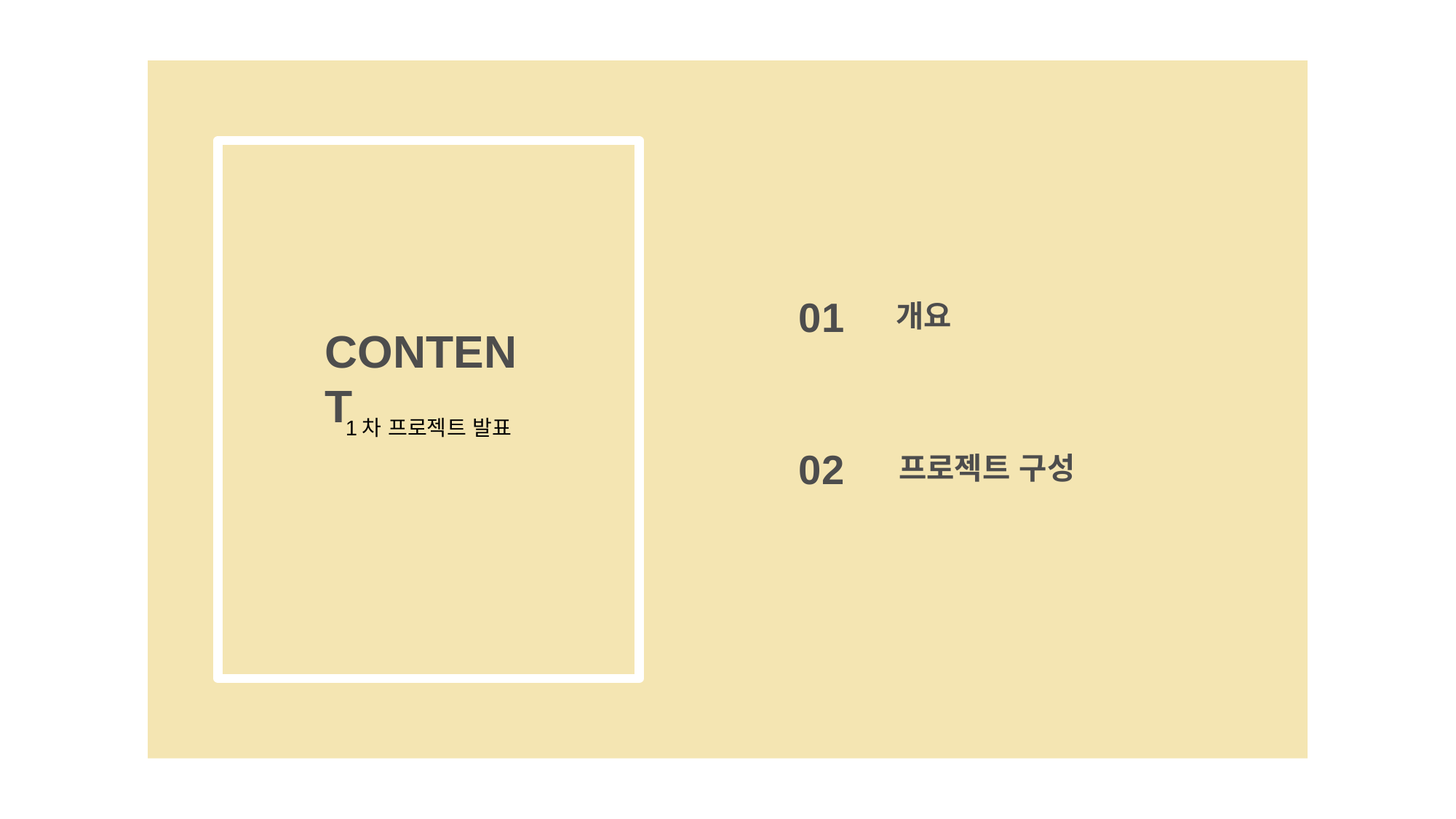

01
개요
CONTENT
1차 프로젝트 발표
02
프로젝트 구성